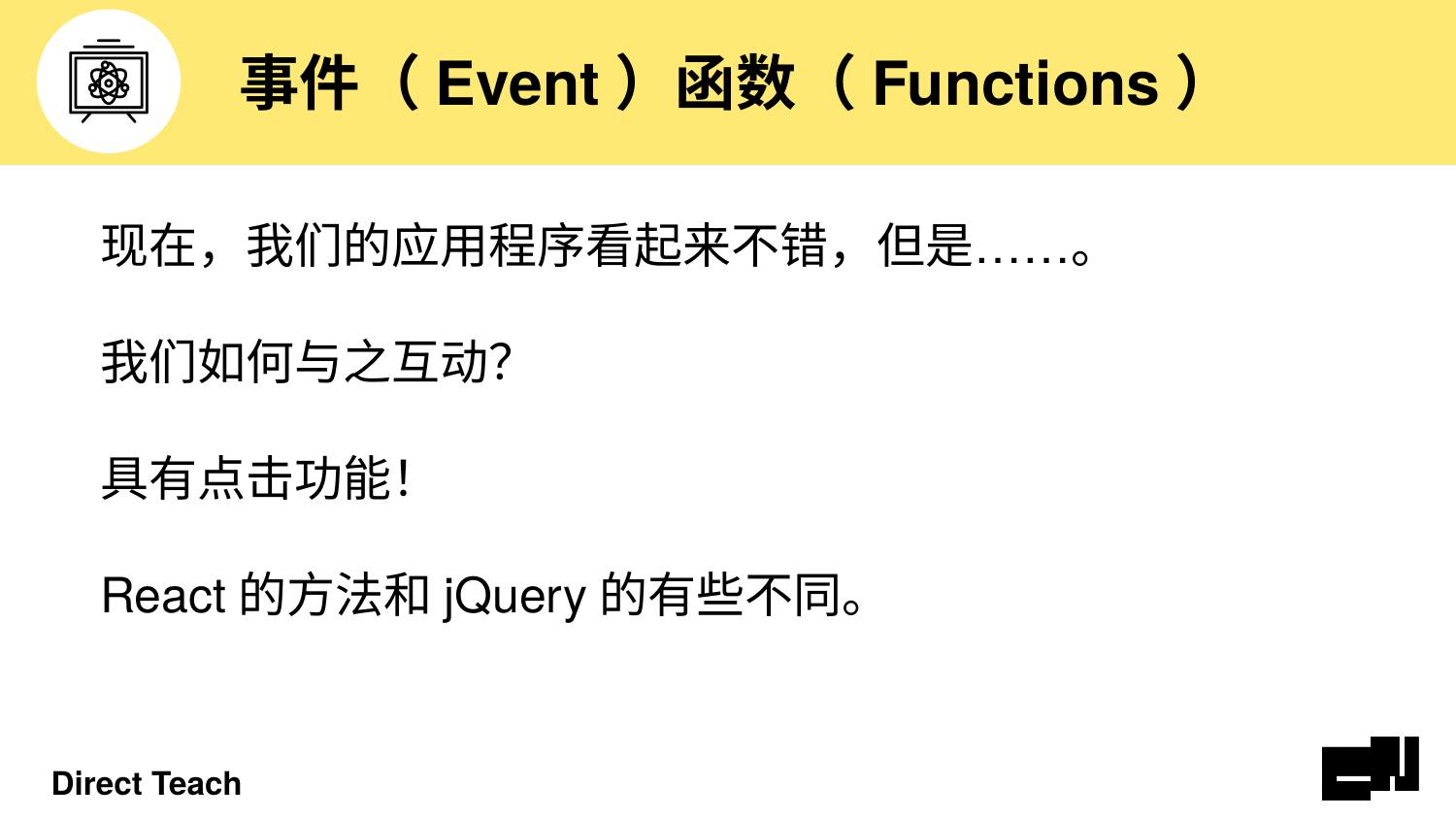

# 事件（Event）函数（Functions）
现在，我们的应用程序看起来不错，但是……。

我们如何与之互动？

具有点击功能！

React的方法和jQuery的有些不同。